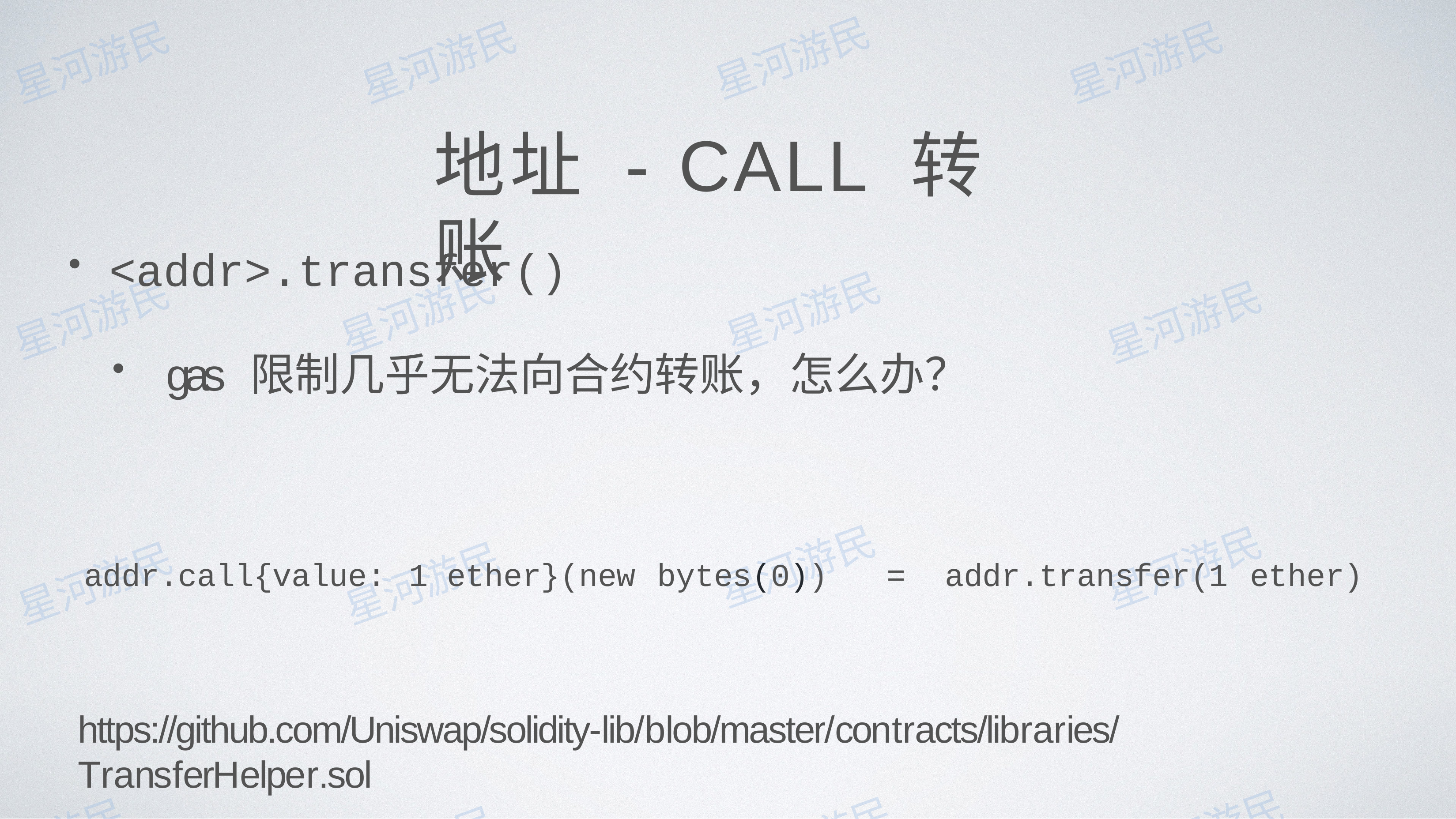

# 地址 - CALL 转账
<addr>.transfer()
gas 限制⼏乎⽆法向合约转账，怎么办？
addr.call{value:
1 ether}(new
bytes(0))
=	addr.transfer(1
ether)
https://github.com/Uniswap/solidity-lib/blob/master/contracts/libraries/TransferHelper.sol